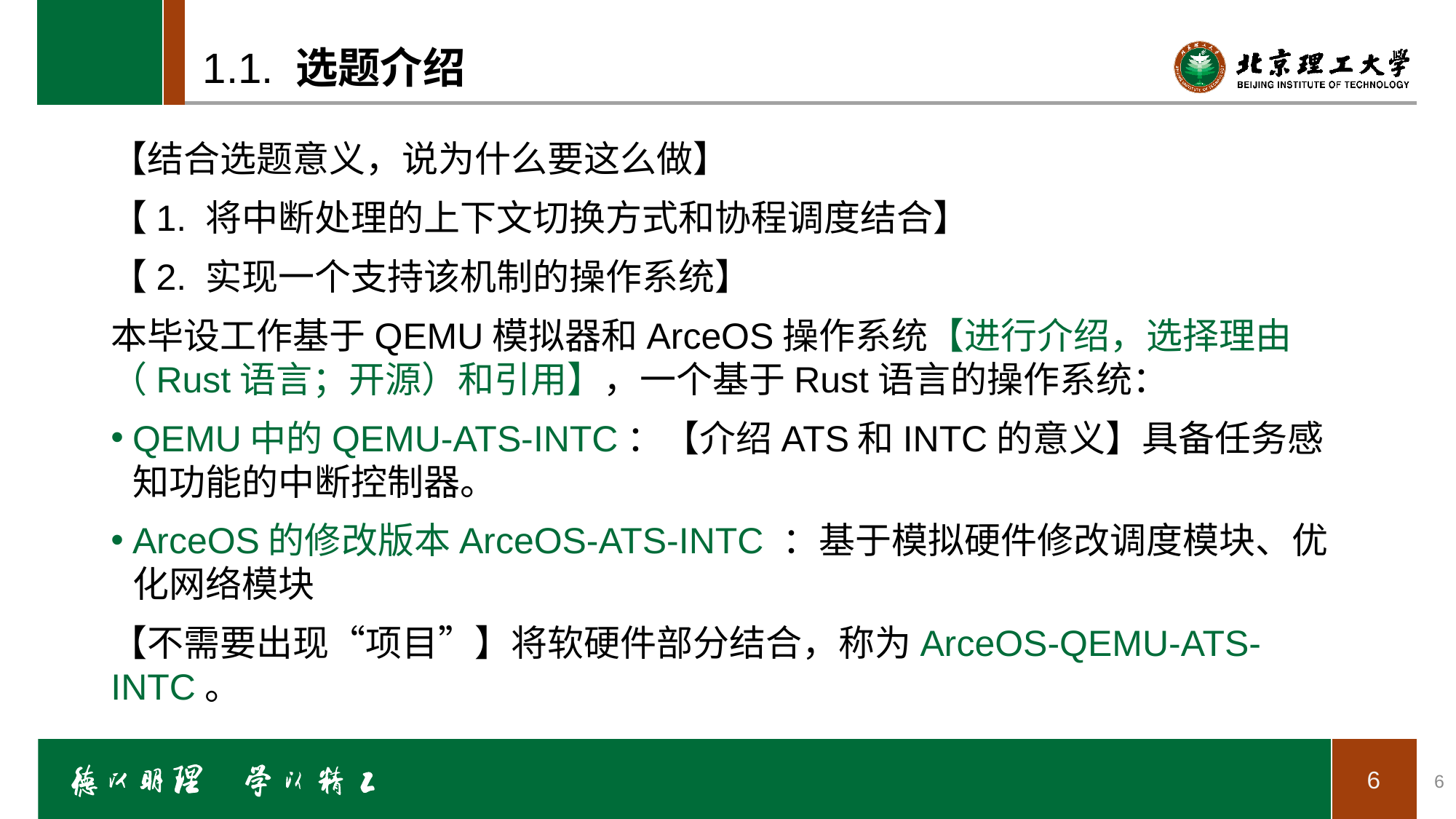

# 1.1. 选题介绍
【结合选题意义，说为什么要这么做】
【1. 将中断处理的上下文切换方式和协程调度结合】
【2. 实现一个支持该机制的操作系统】
本毕设工作基于QEMU模拟器和ArceOS操作系统【进行介绍，选择理由（Rust语言；开源）和引用】，一个基于Rust语言的操作系统：
QEMU中的QEMU-ATS-INTC：【介绍ATS和INTC的意义】具备任务感知功能的中断控制器。
ArceOS的修改版本ArceOS-ATS-INTC ：基于模拟硬件修改调度模块、优化网络模块
【不需要出现“项目”】将软硬件部分结合，称为ArceOS-QEMU-ATS-INTC。
6